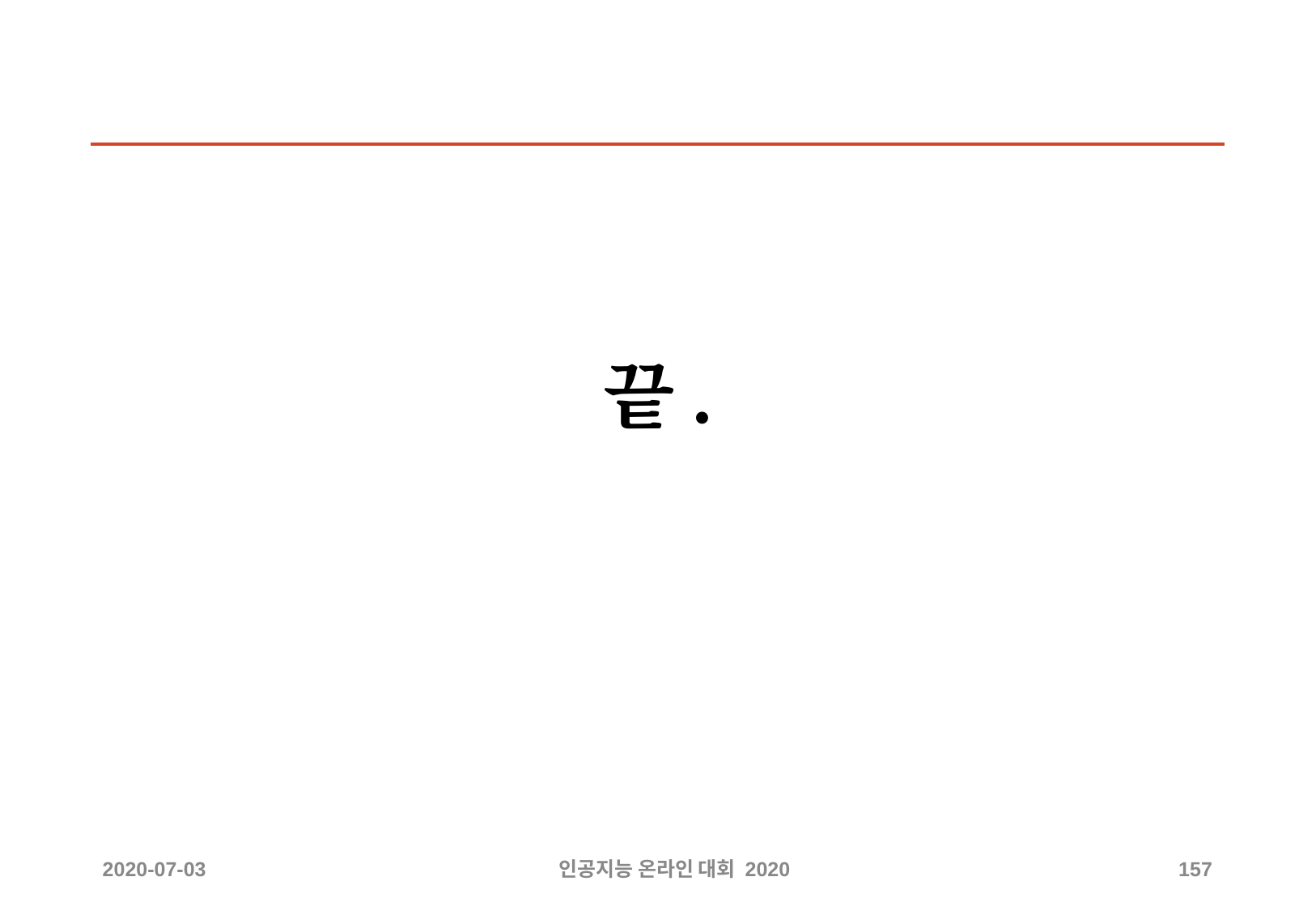

# 끝.
2020-07-03
인공지능 온라인 대회 2020
157